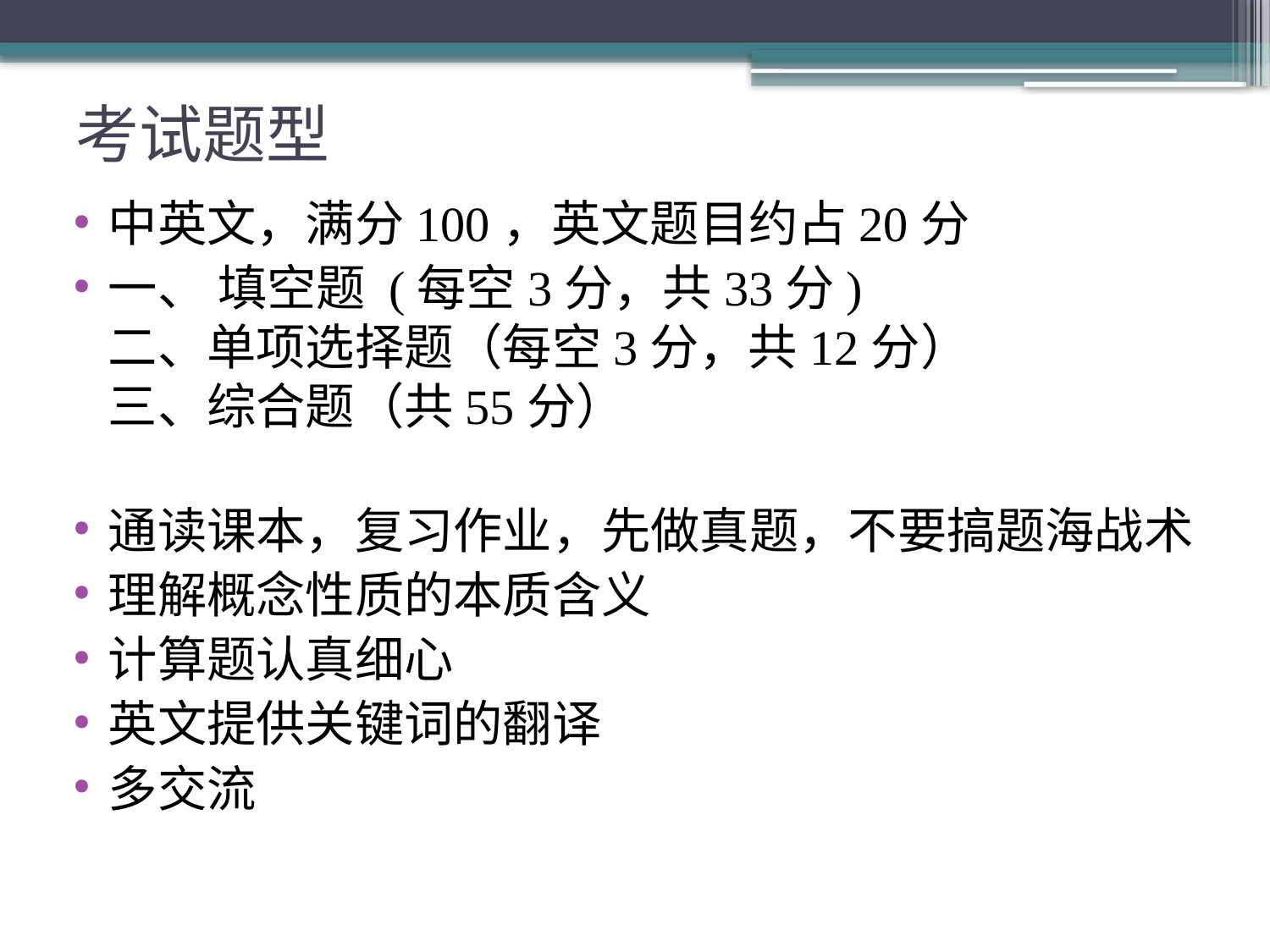

# 考试题型
中英文，满分100，英文题目约占20分
一、 填空题 (每空3分，共33分)
二、单项选择题（每空3分，共12分）
三、综合题（共55分）
通读课本，复习作业，先做真题，不要搞题海战术
理解概念性质的本质含义
计算题认真细心
英文提供关键词的翻译
多交流